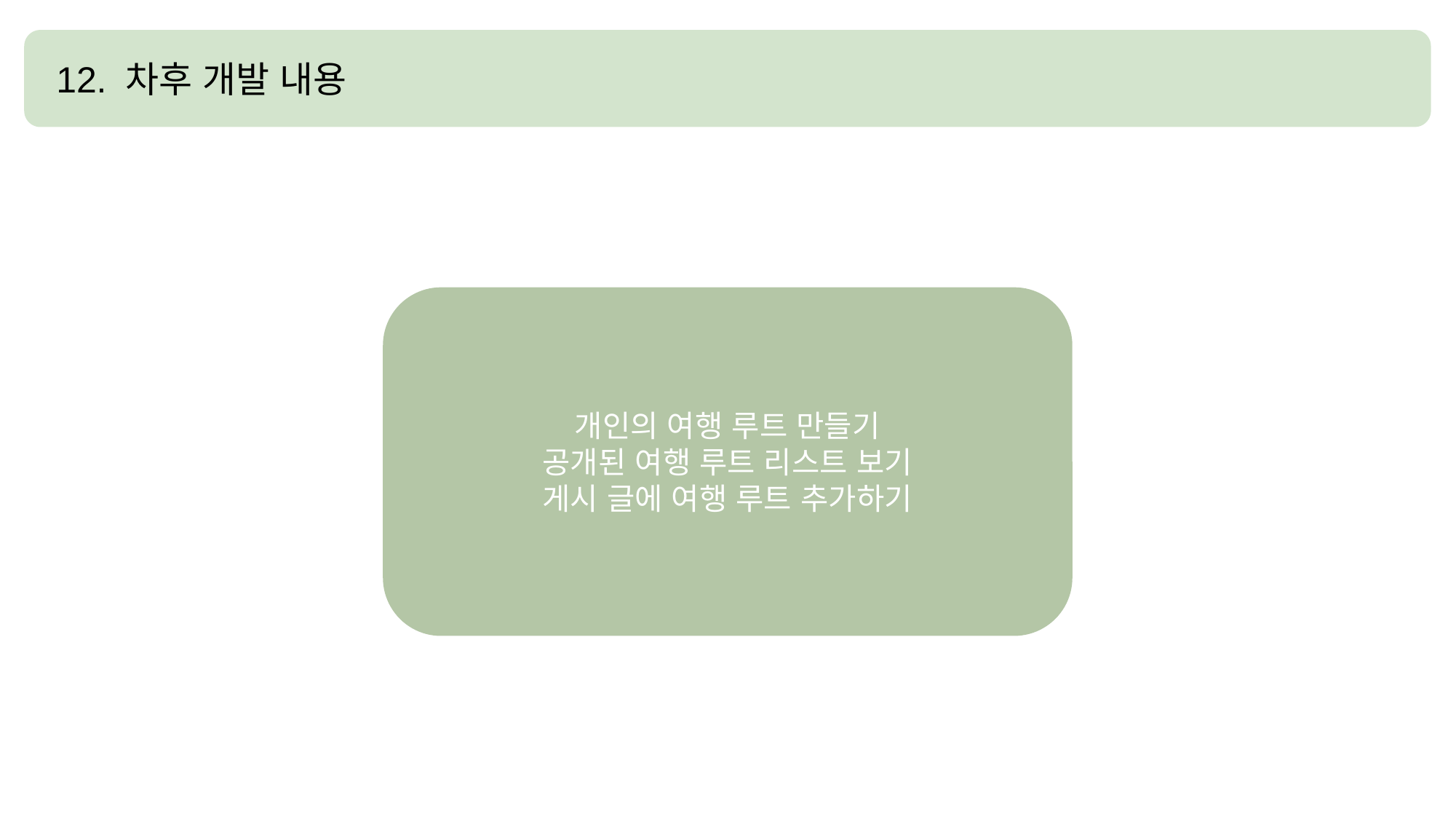

12. 차후 개발 내용
개인의 여행 루트 만들기
공개된 여행 루트 리스트 보기
게시 글에 여행 루트 추가하기